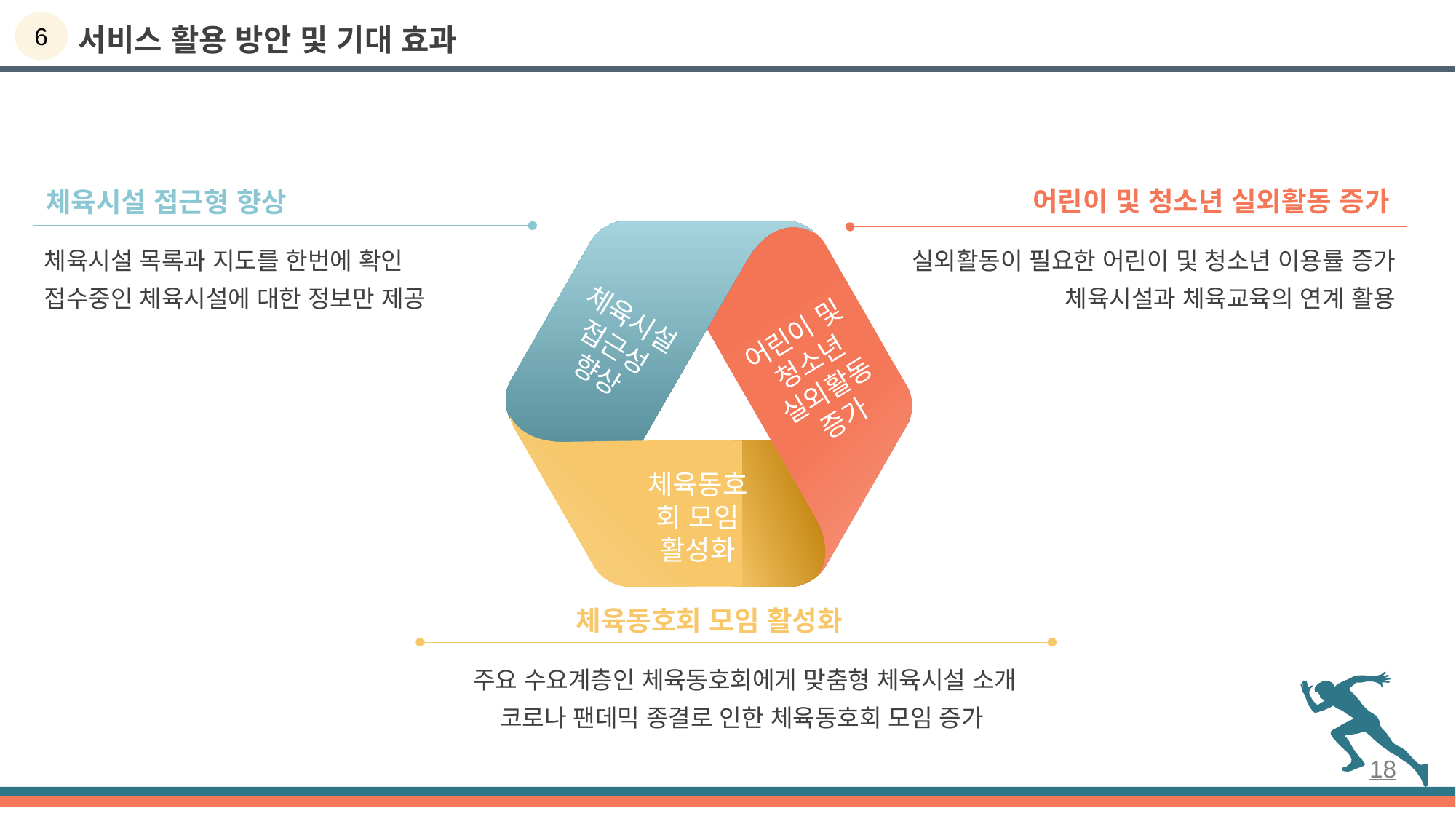

6
서비스 활용 방안 및 기대 효과

어린이 및 청소년 실외활동 증가
실외활동이 필요한 어린이 및 청소년 이용률 증가
체육시설과 체육교육의 연계 활용
체육시설 접근형 향상
체육시설 목록과 지도를 한번에 확인
접수중인 체육시설에 대한 정보만 제공

체육시설 접근성 향상
어린이 및 청소년 실외활동 증가
체육동호회 모임 활성화
체육동호회 모임 활성화
주요 수요계층인 체육동호회에게 맞춤형 체육시설 소개
코로나 팬데믹 종결로 인한 체육동호회 모임 증가